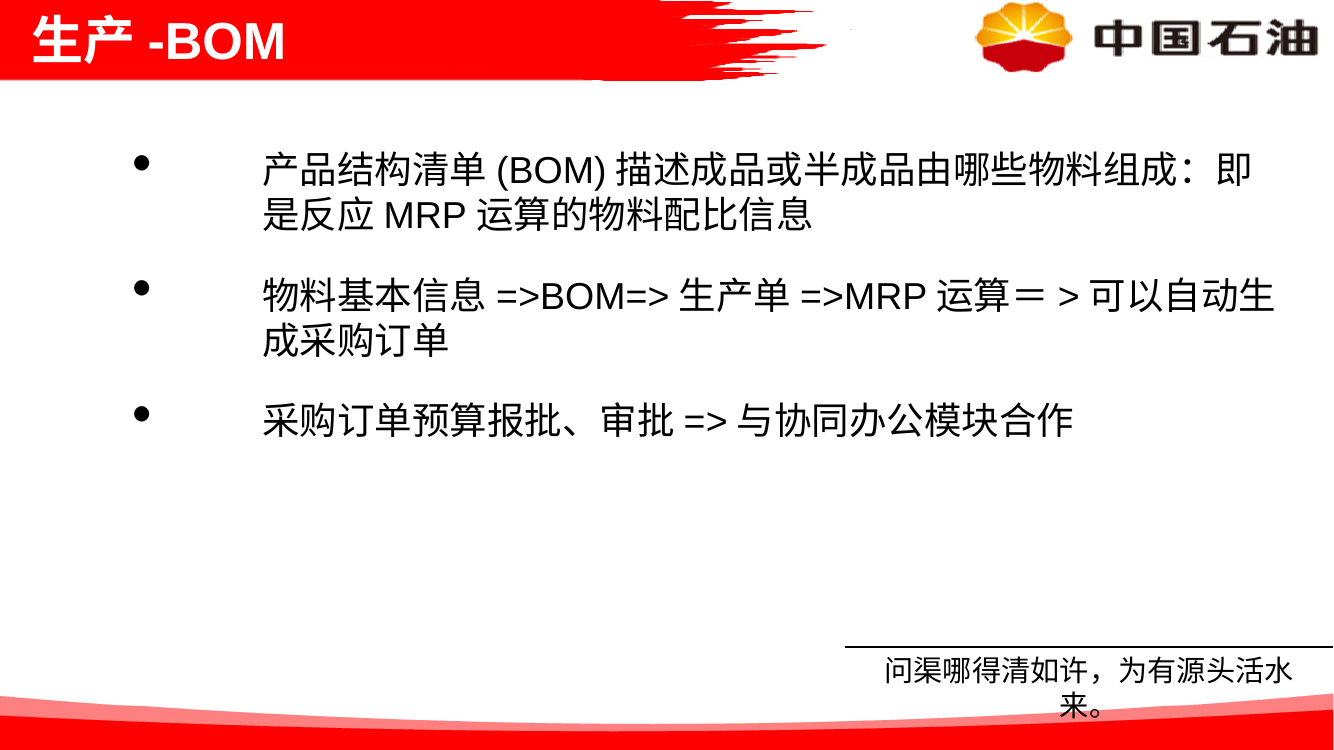

# 生产-BOM
产品结构清单(BOM)描述成品或半成品由哪些物料组成：即是反应MRP运算的物料配比信息
物料基本信息=>BOM=>生产单=>MRP运算＝>可以自动生成采购订单
采购订单预算报批、审批=>与协同办公模块合作
问渠哪得清如许，为有源头活水来。